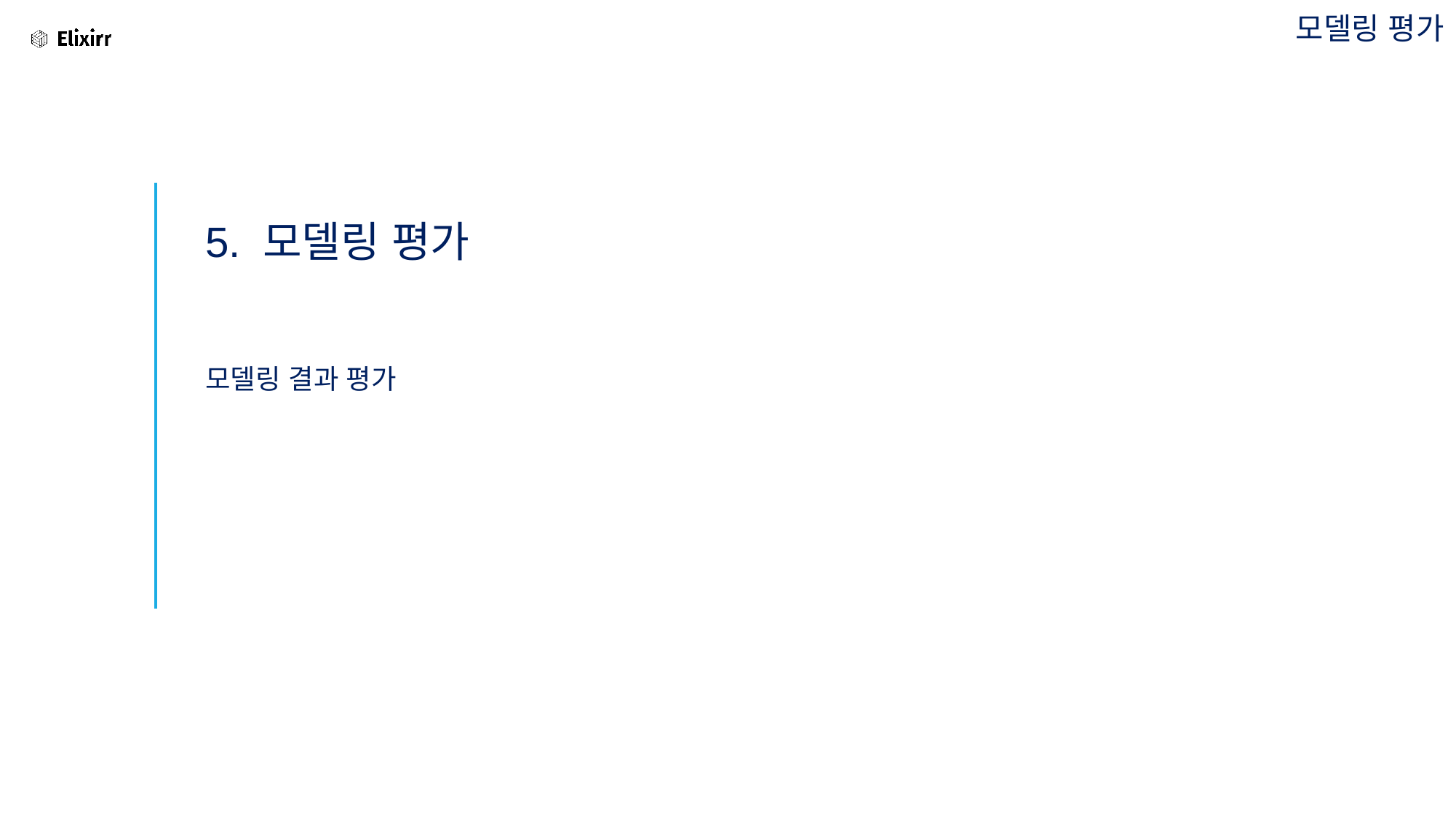

모델링 평가
# 5. 모델링 평가
모델링 결과 평가